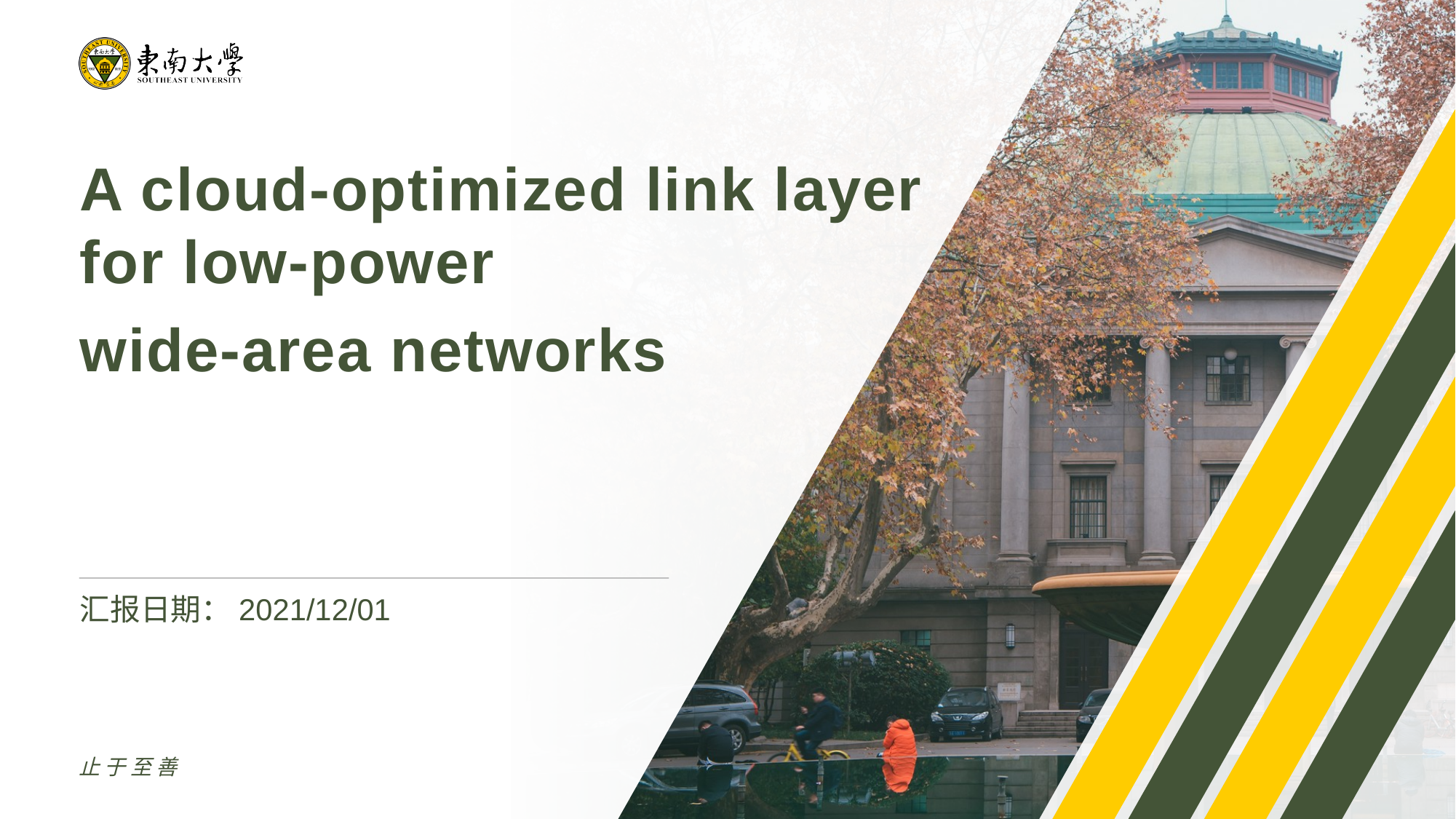

A cloud-optimized link layer for low-power
wide-area networks
汇报日期：2021/12/01
止于至善